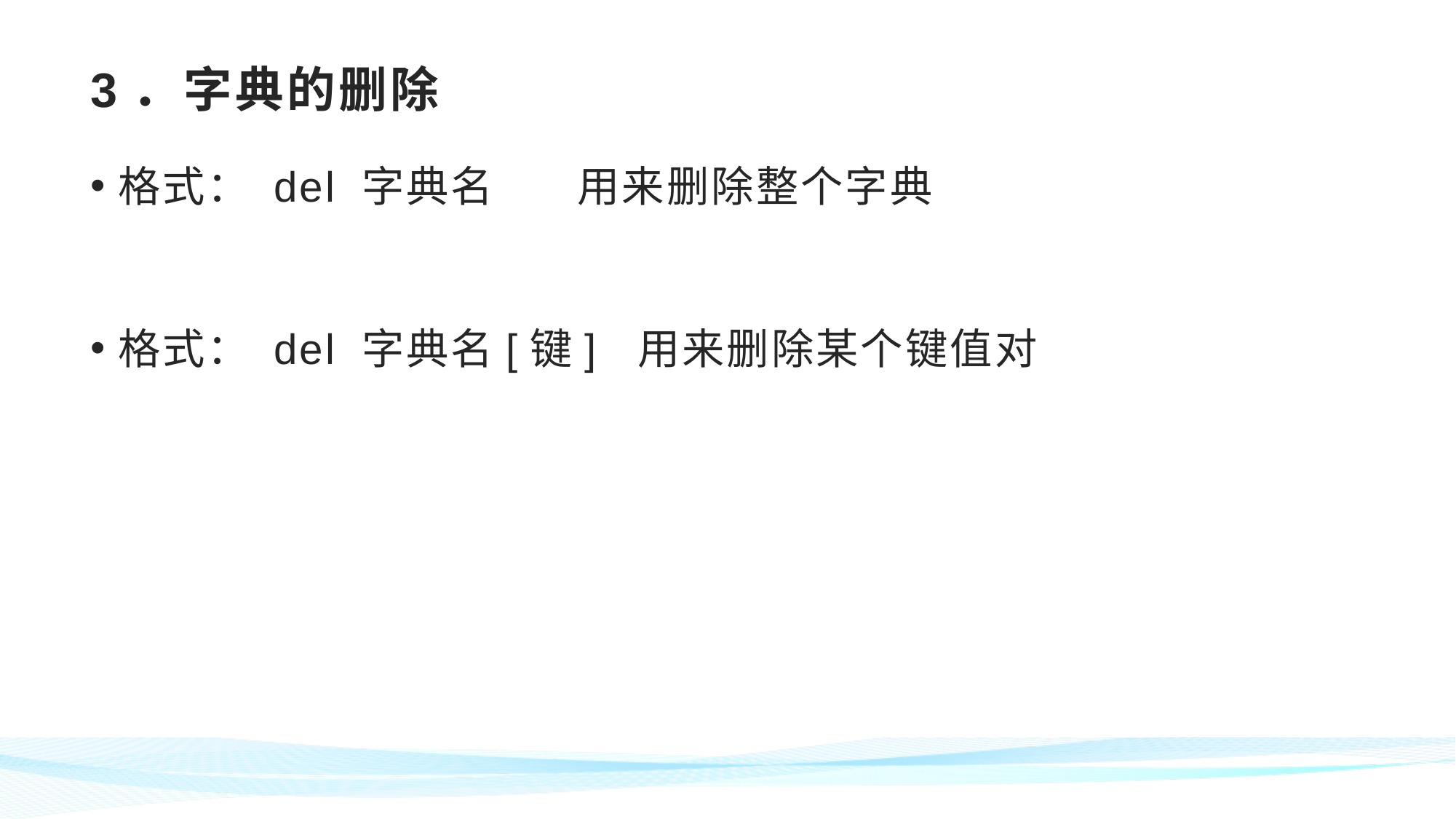

# 3．字典的删除
格式： del 字典名       用来删除整个字典

格式： del 字典名[键]  用来删除某个键值对
12